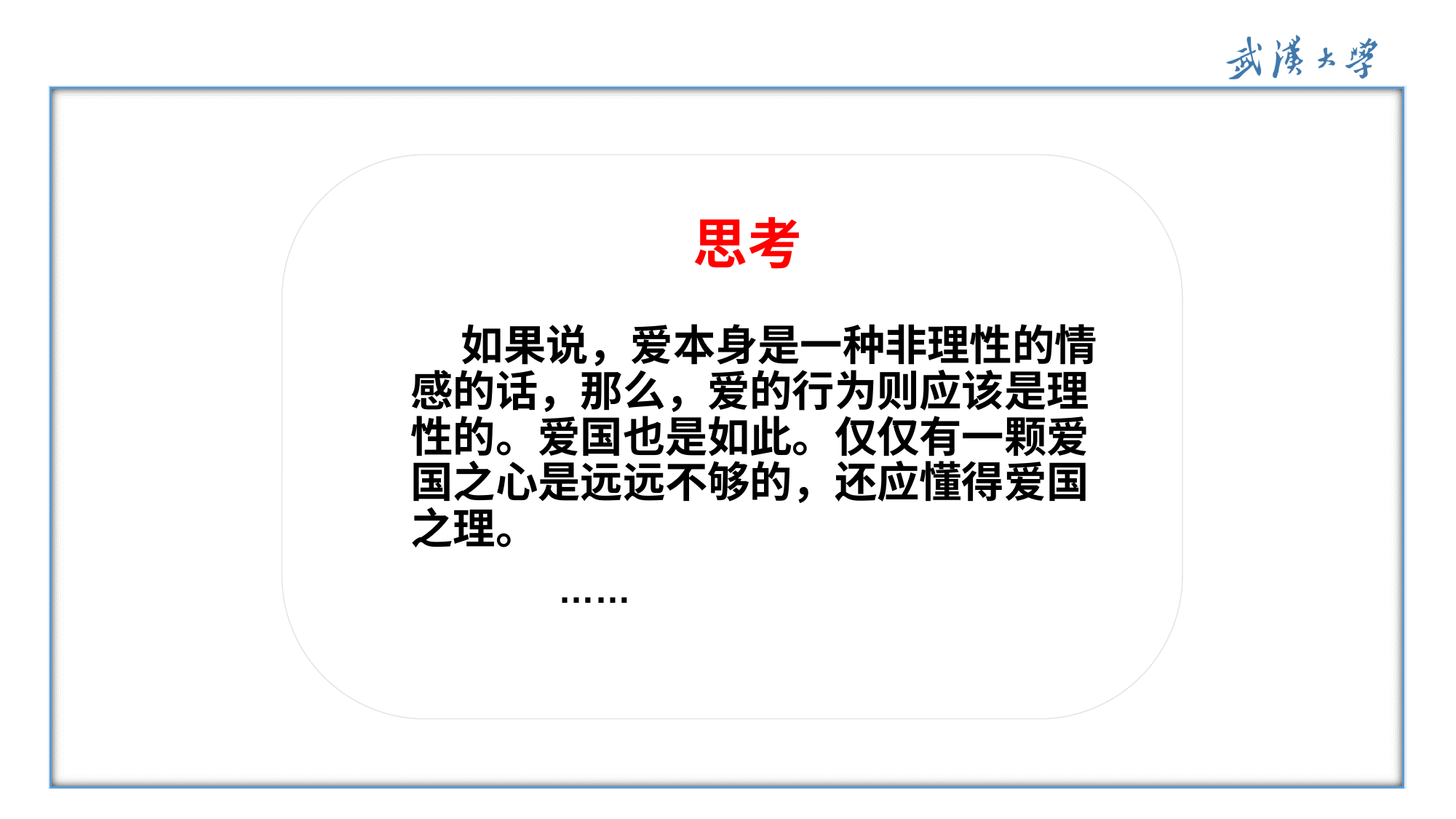

思考
       如果说，爱本身是一种非理性的情感的话，那么，爱的行为则应该是理性的。爱国也是如此。仅仅有一颗爱国之心是远远不够的，还应懂得爱国之理。

   ……